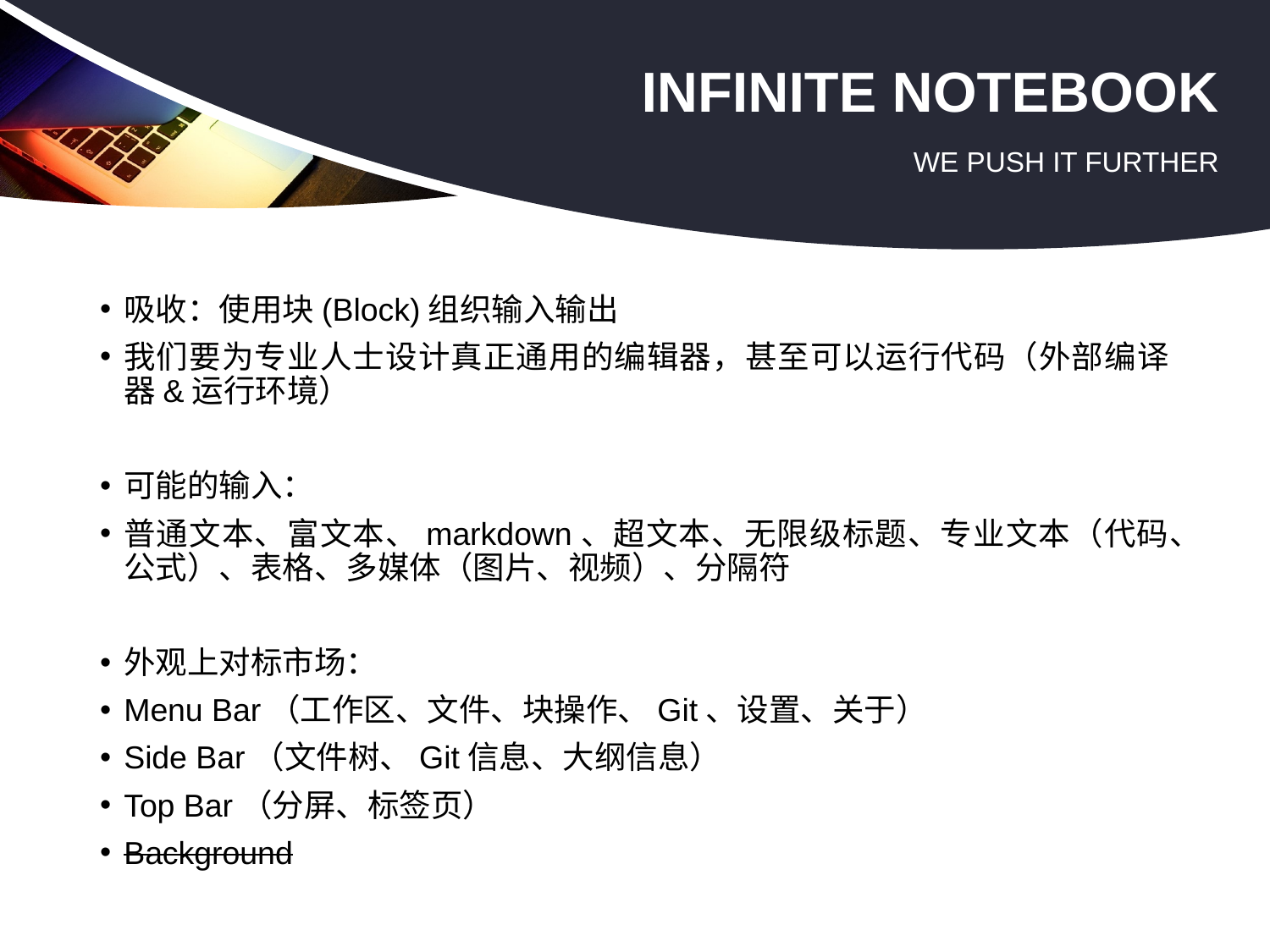

# Infinite Notebook
We push it further
吸收：使用块(Block)组织输入输出
我们要为专业人士设计真正通用的编辑器，甚至可以运行代码（外部编译器&运行环境）

可能的输入：
普通文本、富文本、markdown、超文本、无限级标题、专业文本（代码、公式）、表格、多媒体（图片、视频）、分隔符

外观上对标市场：
Menu Bar（工作区、文件、块操作、Git、设置、关于）
Side Bar（文件树、Git信息、大纲信息）
Top Bar（分屏、标签页）
Background